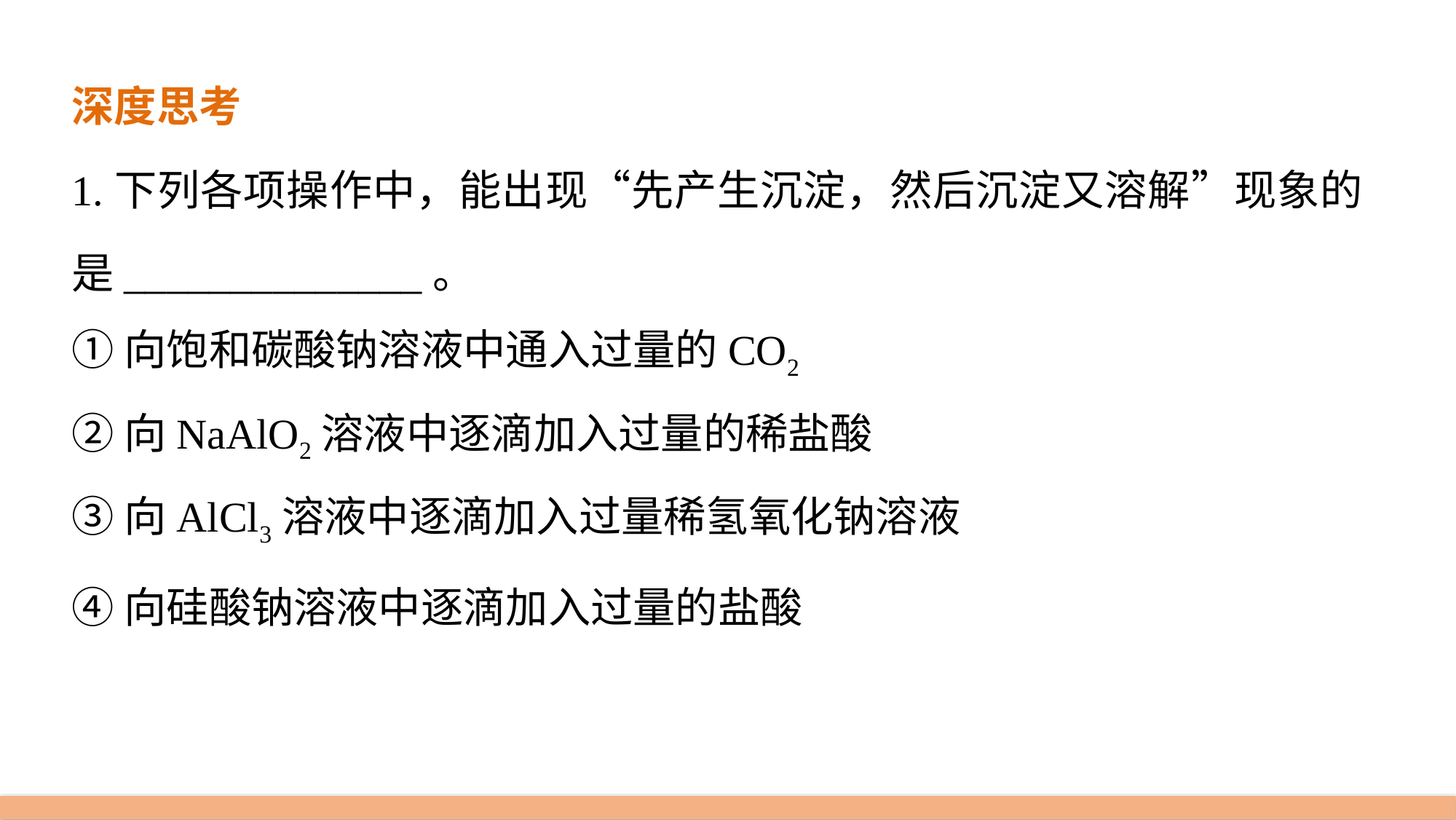

深度思考
1.下列各项操作中，能出现“先产生沉淀，然后沉淀又溶解”现象的是______________。
①向饱和碳酸钠溶液中通入过量的CO2
②向NaAlO2溶液中逐滴加入过量的稀盐酸
③向AlCl3溶液中逐滴加入过量稀氢氧化钠溶液
④向硅酸钠溶液中逐滴加入过量的盐酸